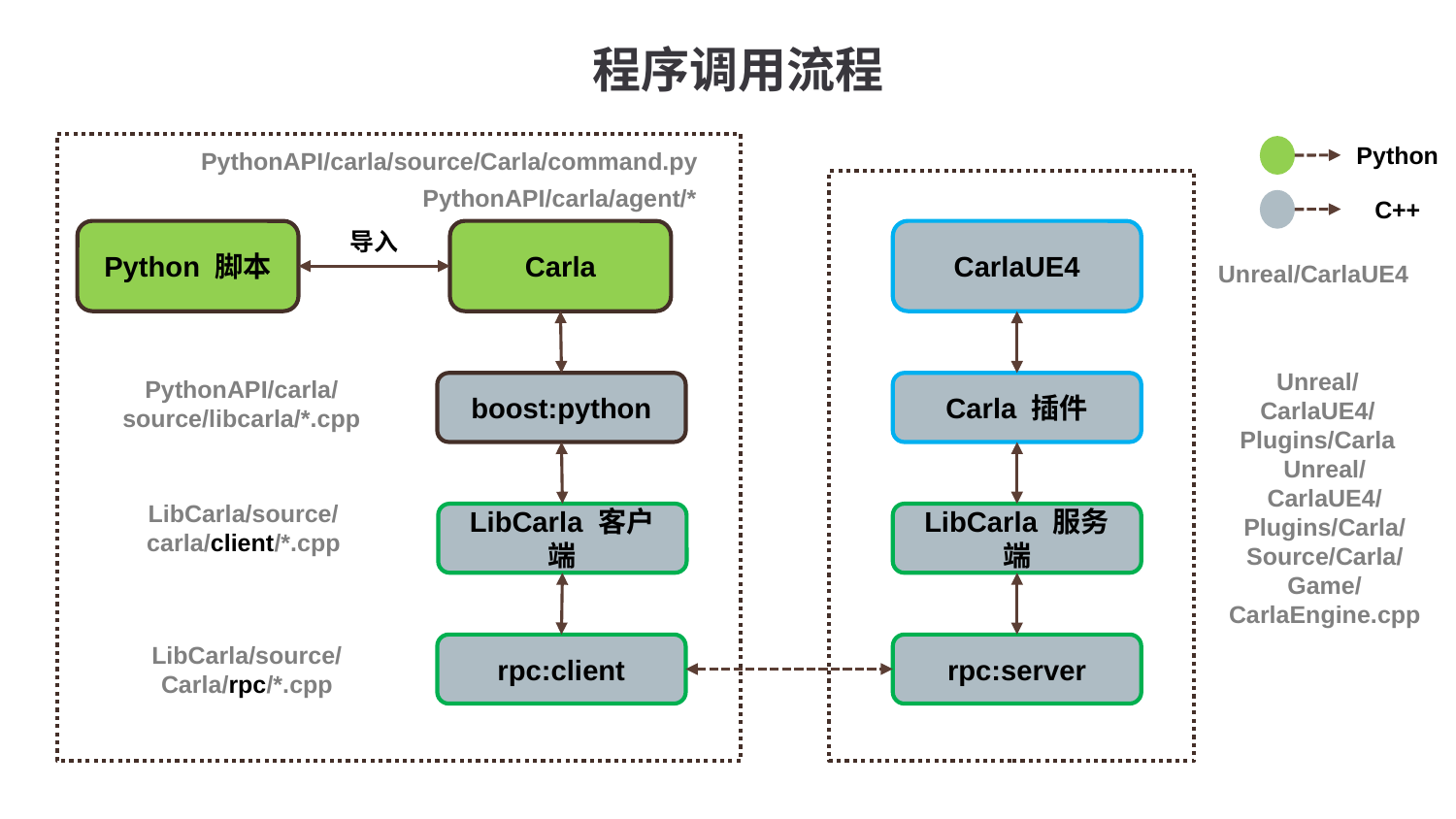

程序调用流程

Python
PythonAPI/carla/source/Carla/command.py

PythonAPI/carla/agent/*

C++
Python 脚本
Carla
CarlaUE4
导入
Unreal/CarlaUE4
boost:python
Carla 插件
PythonAPI/carla/source/libcarla/*.cpp
Unreal/CarlaUE4/Plugins/Carla
LibCarla/source/carla/client/*.cpp
LibCarla 客户端
LibCarla 服务端
Unreal/CarlaUE4/Plugins/Carla/Source/Carla/Game/CarlaEngine.cpp
rpc:server
rpc:client
LibCarla/source/Carla/rpc/*.cpp